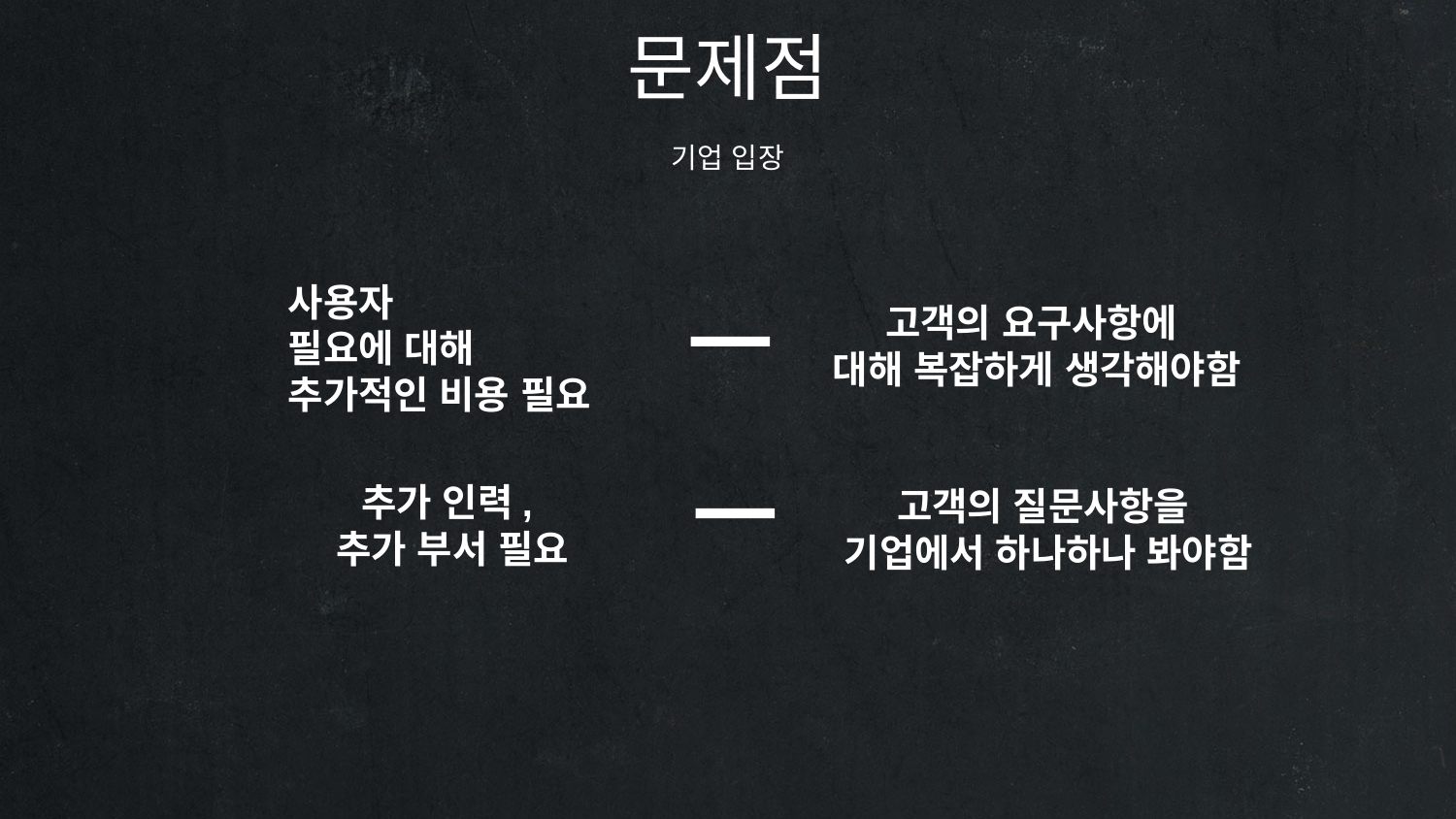

문제점
기업 입장
사용자
필요에 대해
추가적인 비용 필요
고객의 요구사항에
대해 복잡하게 생각해야함

추가 인력,
추가 부서 필요
고객의 질문사항을
기업에서 하나하나 봐야함